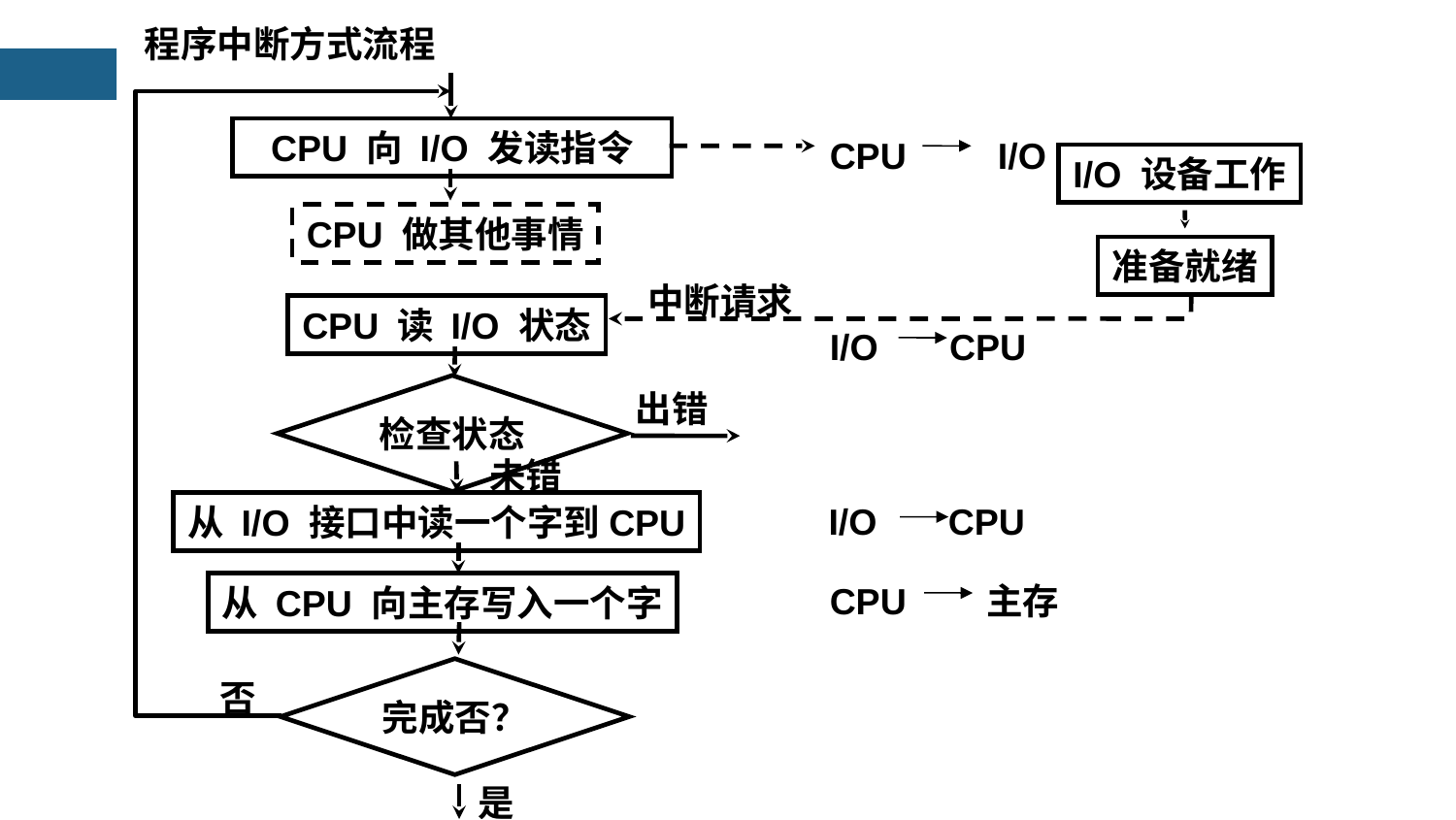

程序中断方式流程

否
CPU 向 I/O 发读指令
CPU         I/O

I/O 设备工作
CPU 做其他事情

准备就绪
中断请求
I/O       CPU

CPU 读 I/O 状态

检查状态
出错

未错

I/O       CPU
从 I/O 接口中读一个字到CPU

CPU       主存

从 CPU 向主存写入一个字

完成否？
是